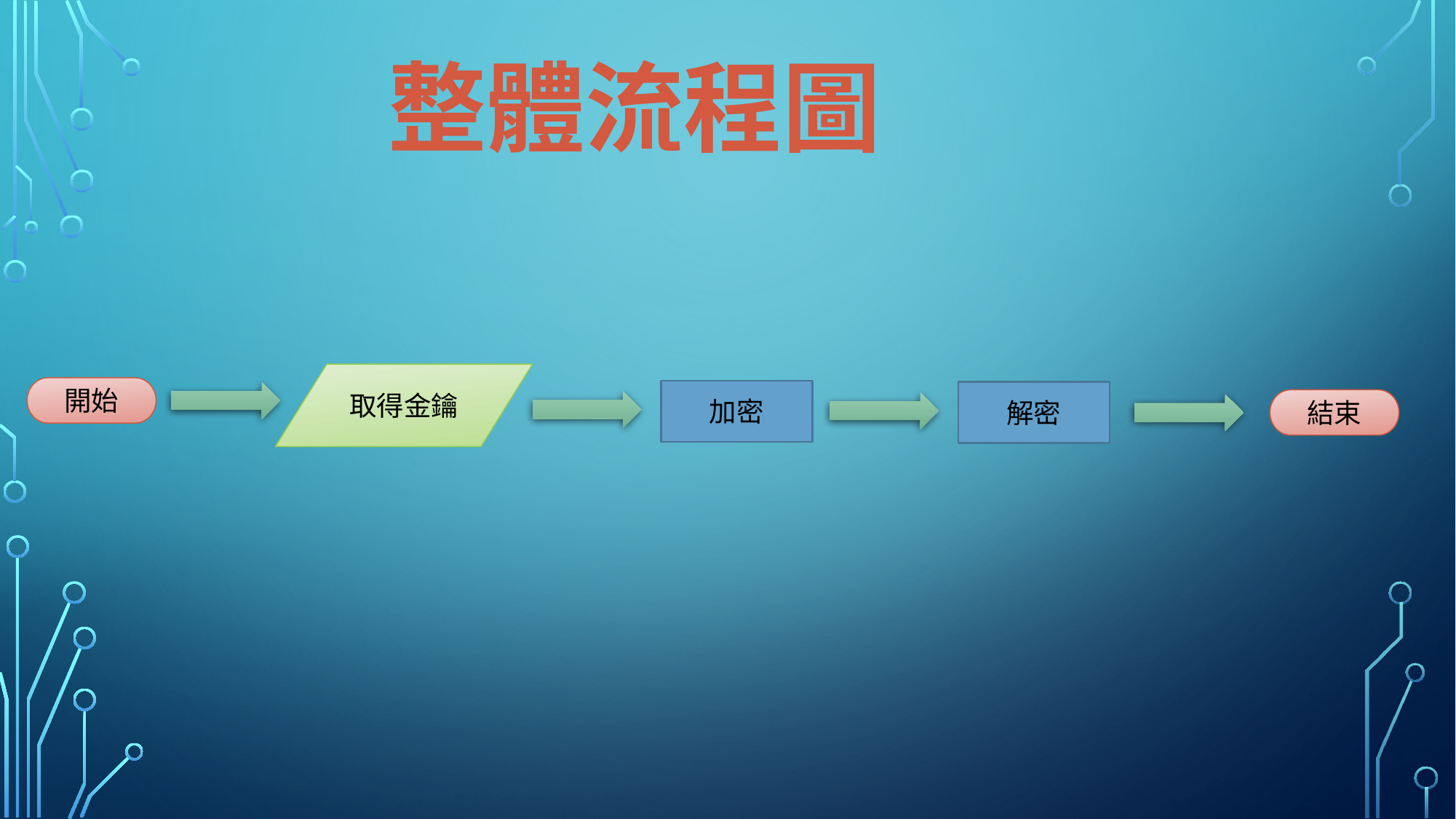

# 整體流程圖
取得金鑰
開始
加密
解密

結束